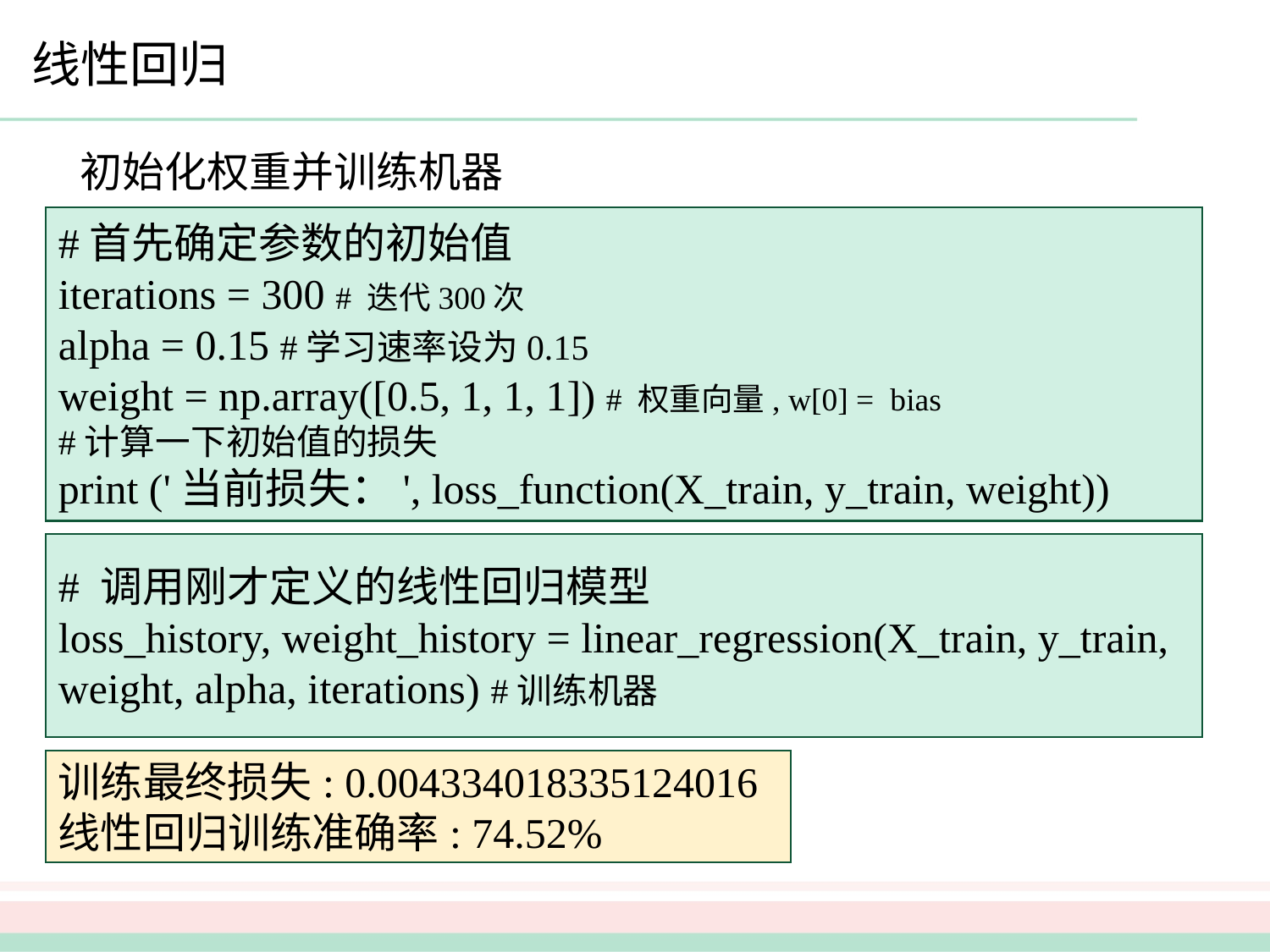

线性回归
初始化权重并训练机器
#首先确定参数的初始值
iterations = 300 # 迭代300次
alpha = 0.15 #学习速率设为0.15
weight = np.array([0.5, 1, 1, 1]) # 权重向量, w[0] =  bias
#计算一下初始值的损失
print ('当前损失：', loss_function(X_train, y_train, weight))
# 调用刚才定义的线性回归模型
loss_history, weight_history = linear_regression(X_train, y_train,
weight, alpha, iterations) #训练机器
训练最终损失: 0.004334018335124016
线性回归训练准确率: 74.52%